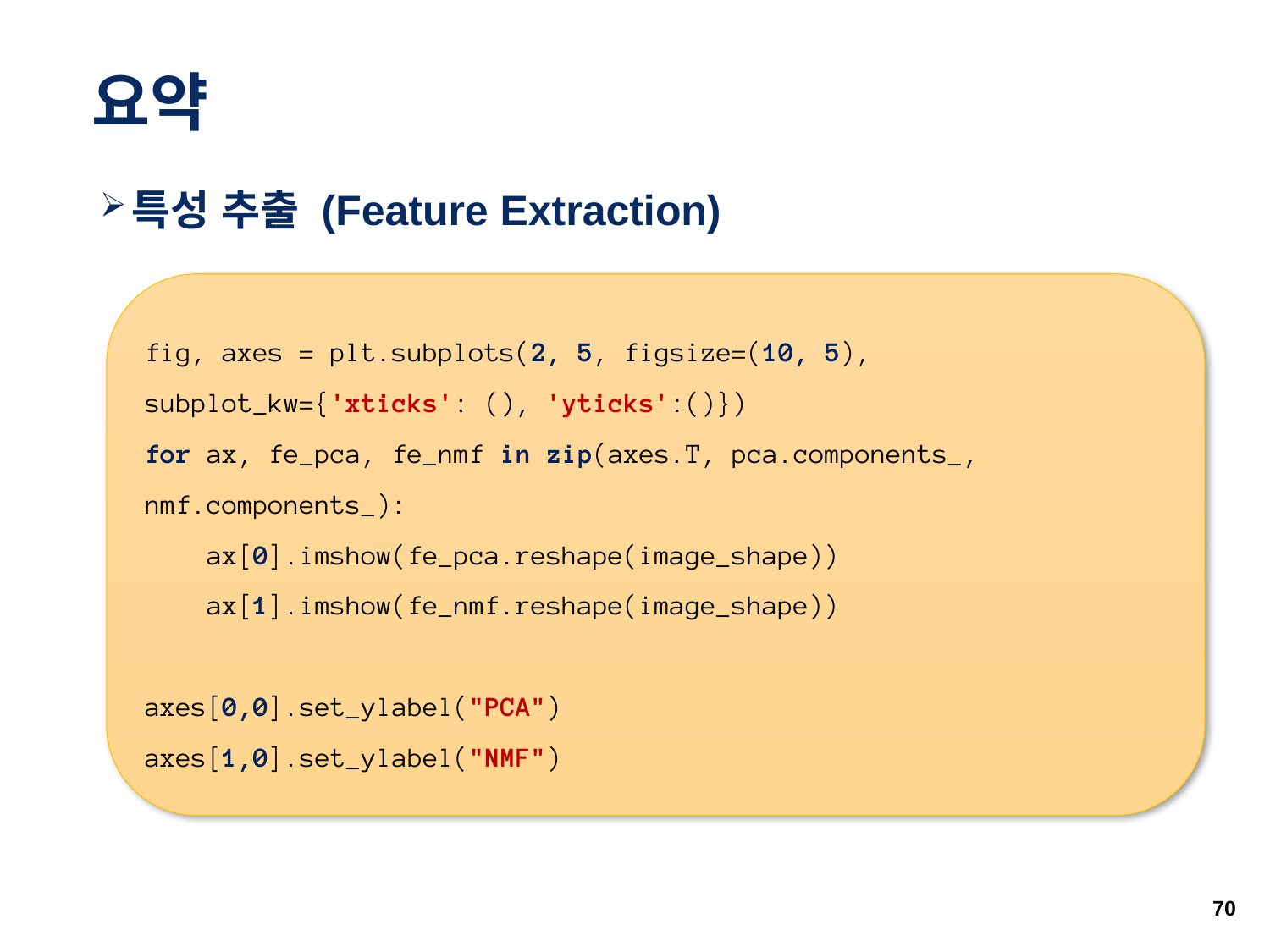

# 요약
특성 추출 (Feature Extraction)

fig, axes = plt.subplots(2, 5, figsize=(10, 5), 	subplot_kw={'xticks': (), 'yticks':()})
for ax, fe_pca, fe_nmf in zip(axes.T, pca.components_, 	nmf.components_):
    ax[0].imshow(fe_pca.reshape(image_shape))
    ax[1].imshow(fe_nmf.reshape(image_shape))

axes[0,0].set_ylabel("PCA")
axes[1,0].set_ylabel("NMF")
70